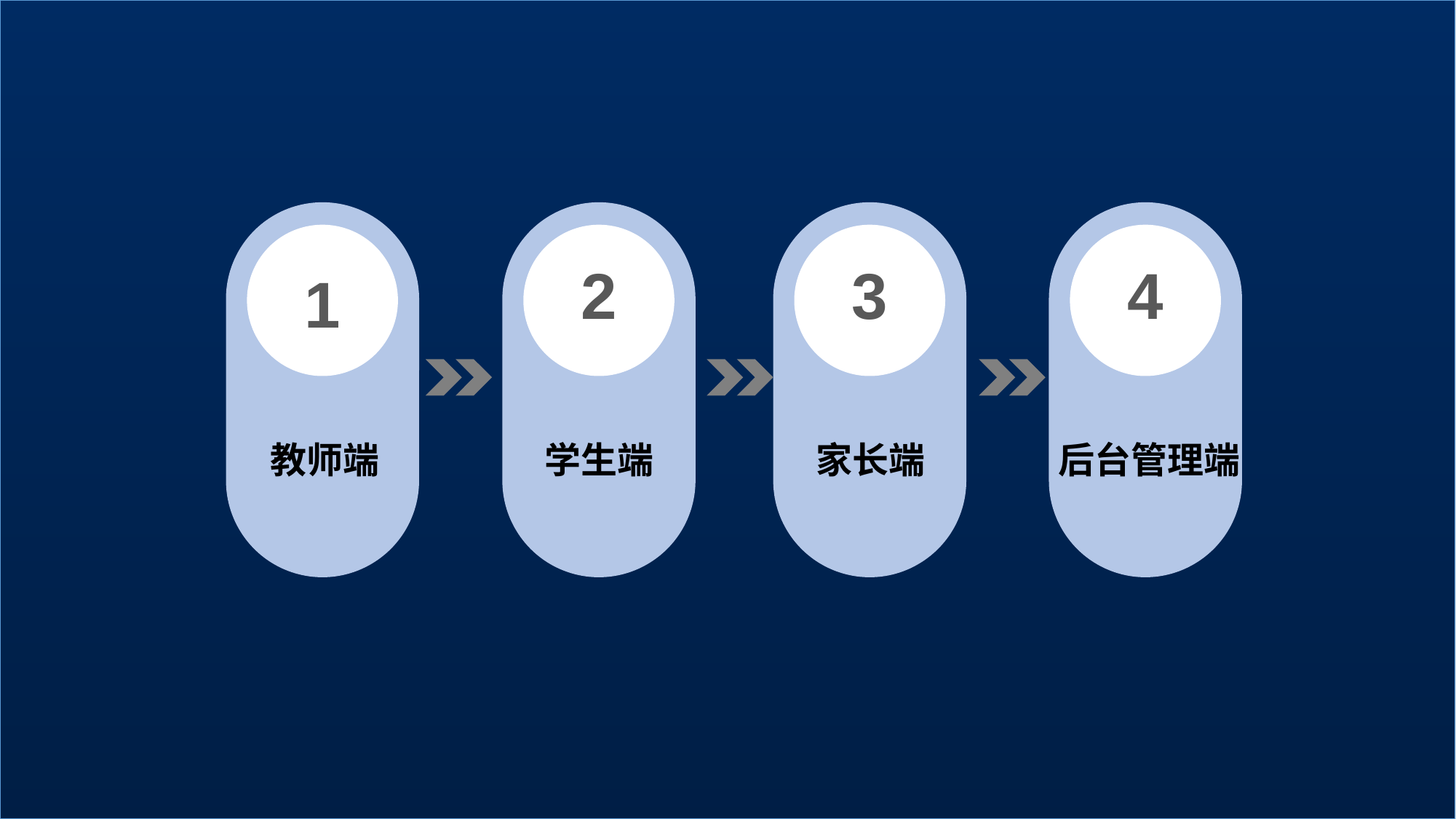

1

教师端
2

学生端
3

家长端
4

后台管理端